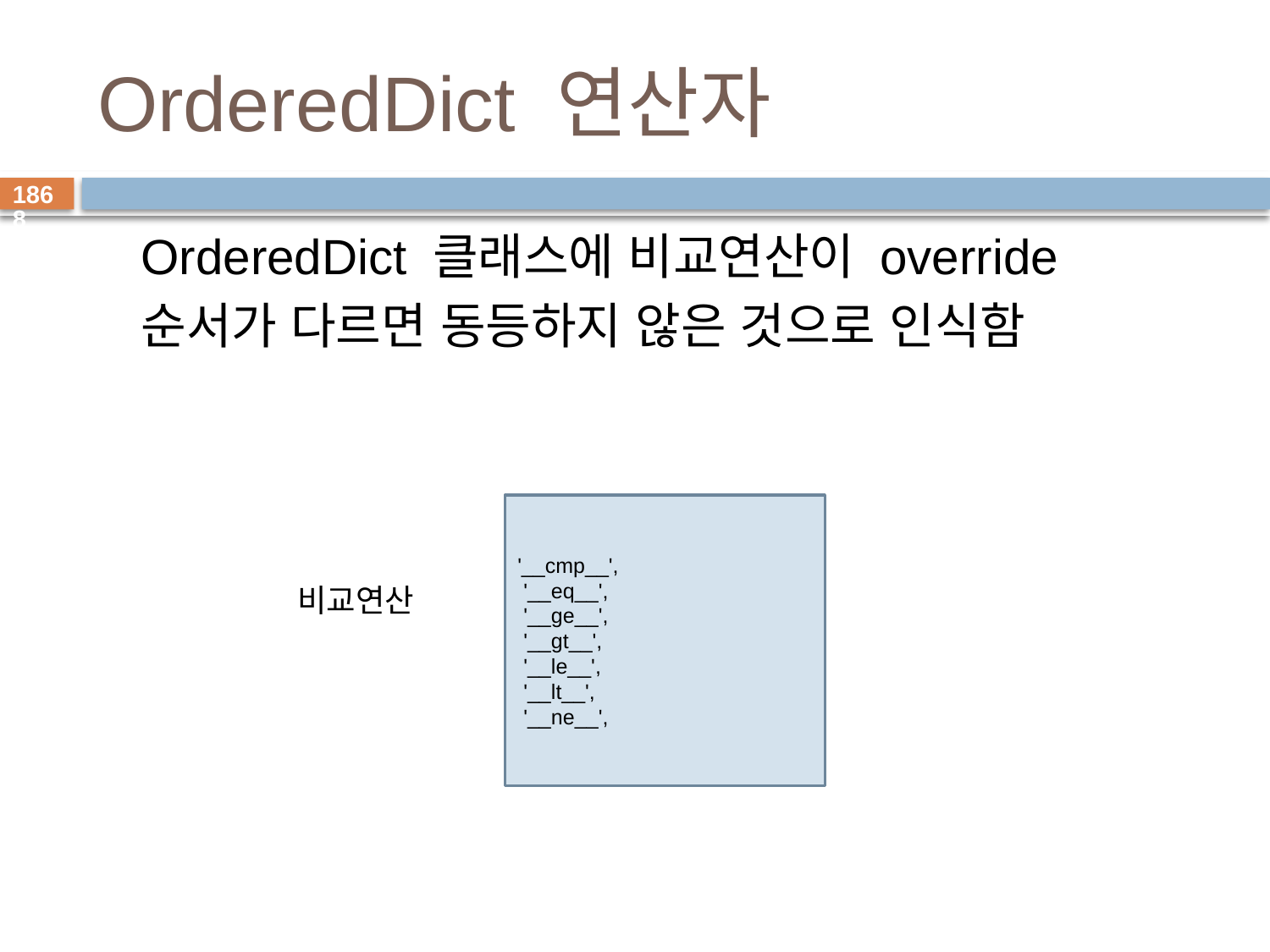

# OrderedDict 연산자
1868
OrderedDict 클래스에 비교연산이 override
순서가 다르면 동등하지 않은 것으로 인식함
'__cmp__',
 '__eq__',
 '__ge__',
 '__gt__',
 '__le__',
 '__lt__',
 '__ne__',
비교연산